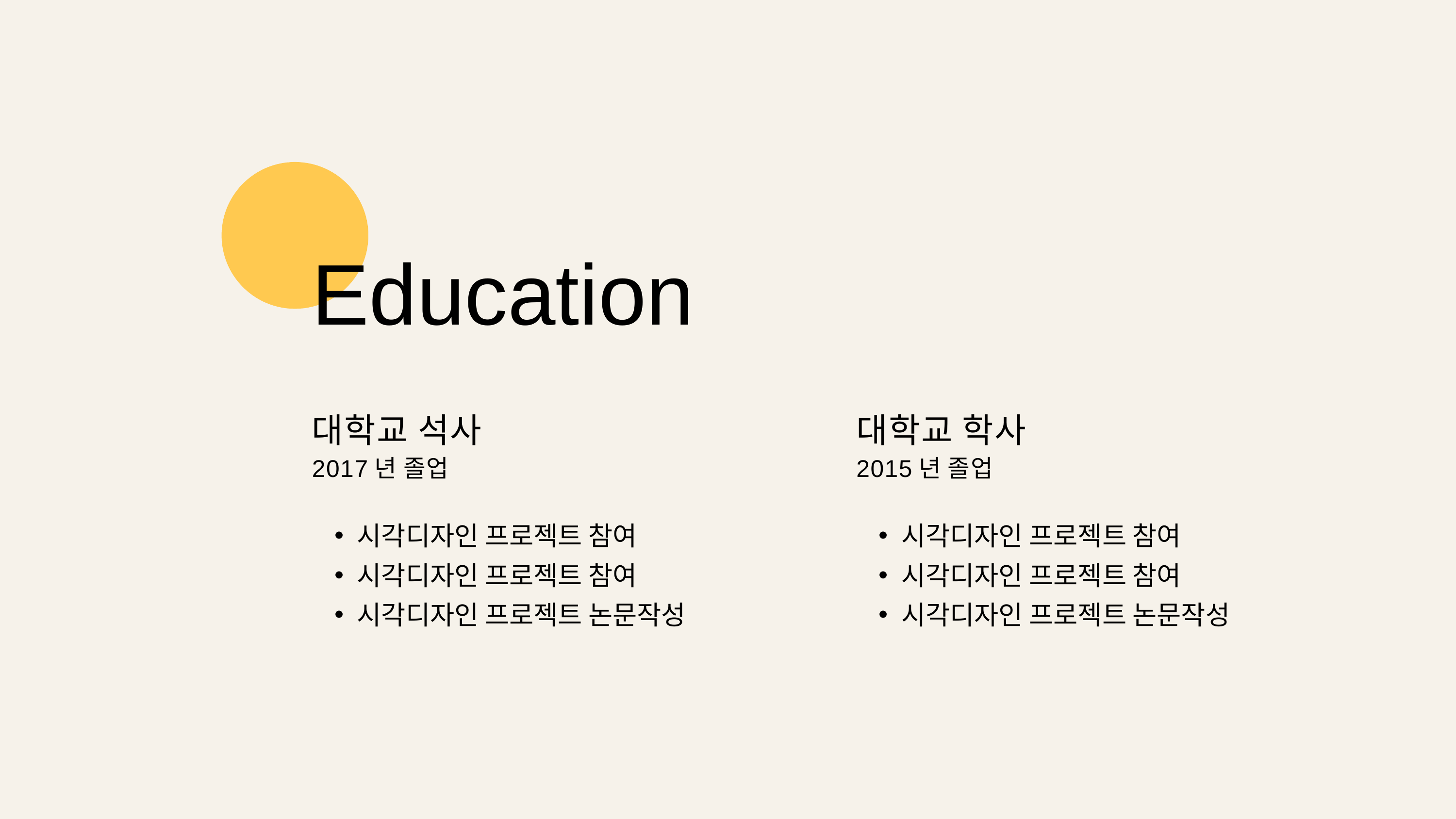

Education
대학교 석사
대학교 학사
2017년 졸업
2015년 졸업
시각디자인 프로젝트 참여
시각디자인 프로젝트 참여
시각디자인 프로젝트 논문작성
시각디자인 프로젝트 참여
시각디자인 프로젝트 참여
시각디자인 프로젝트 논문작성